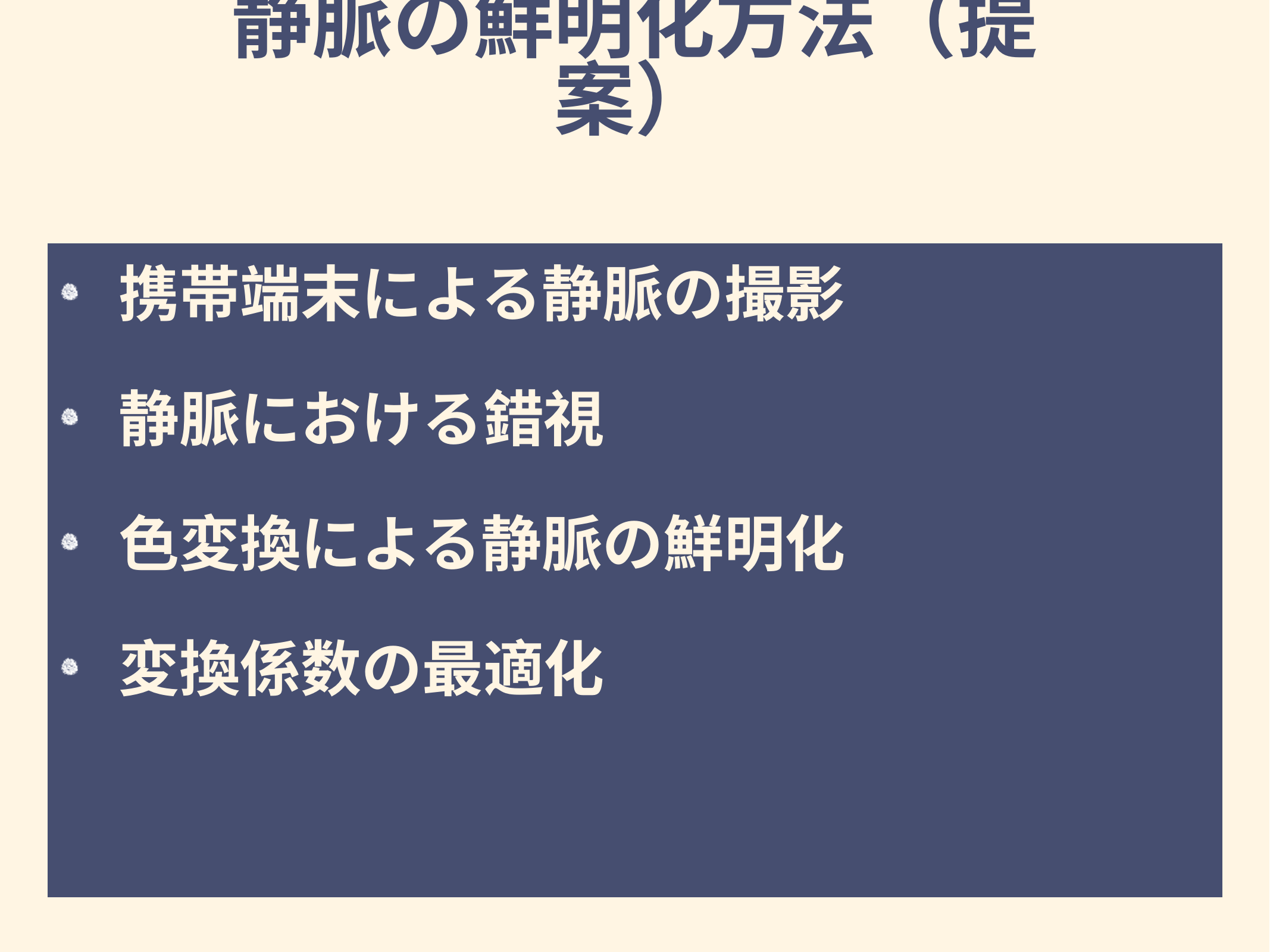

静脈の鮮明化方法（提案）
携帯端末による静脈の撮影
静脈における錯視
色変換による静脈の鮮明化
変換係数の最適化
6